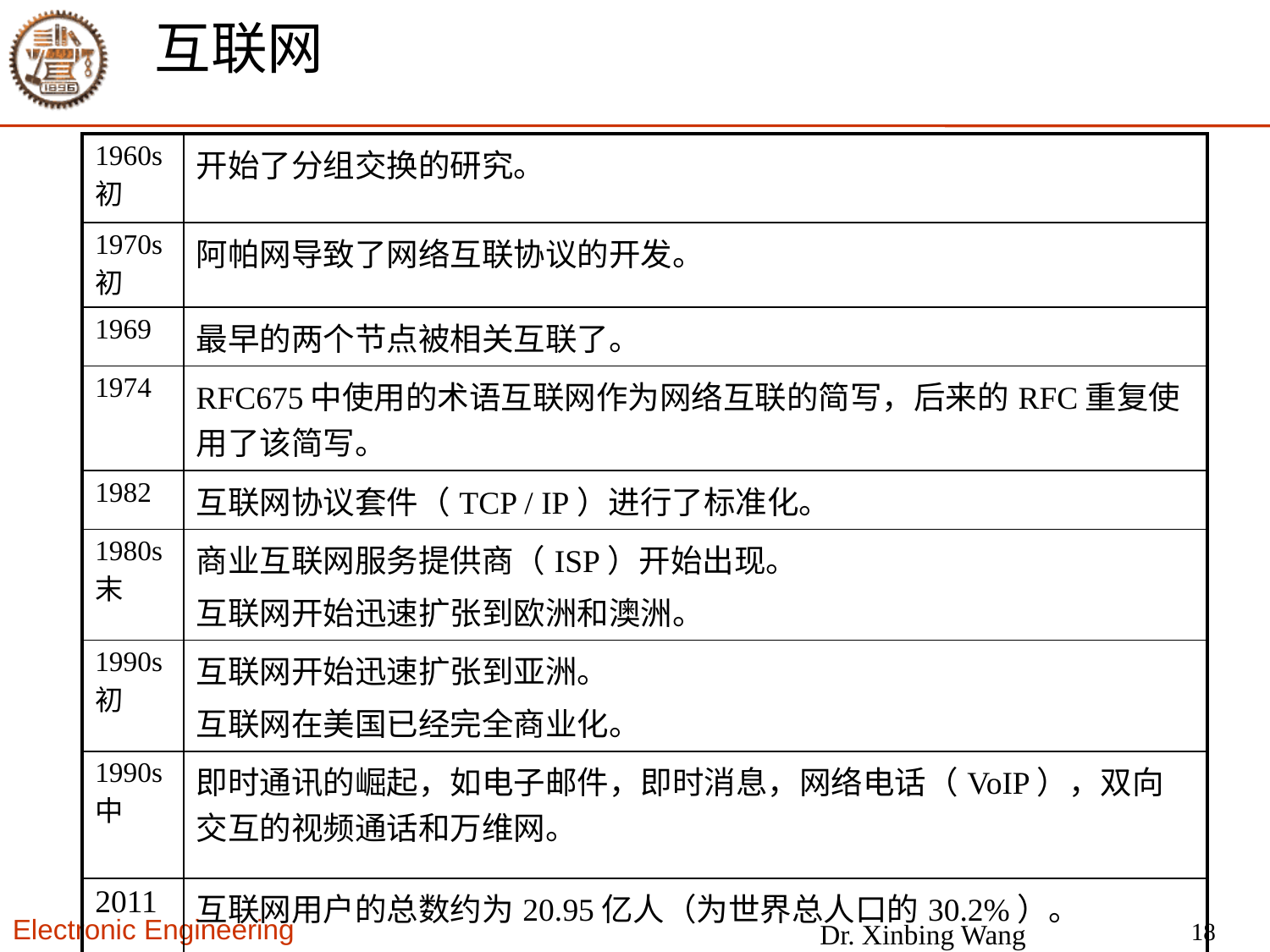

# 互联网
| 1960s初 | 开始了分组交换的研究。 |
| --- | --- |
| 1970s初 | 阿帕网导致了网络互联协议的开发。 |
| 1969 | 最早的两个节点被相关互联了。 |
| 1974 | RFC675中使用的术语互联网作为网络互联的简写，后来的RFC重复使用了该简写。 |
| 1982 | 互联网协议套件（TCP / IP）进行了标准化。 |
| 1980s末 | 商业互联网服务提供商（ISP）开始出现。 互联网开始迅速扩张到欧洲和澳洲。 |
| 1990s初 | 互联网开始迅速扩张到亚洲。 互联网在美国已经完全商业化。 |
| 1990s中 | 即时通讯的崛起，如电子邮件，即时消息，网络电话（VoIP），双向交互的视频通话和万维网。 |
| 2011 | 互联网用户的总数约为20.95亿人（为世界总人口的30.2%）。 |
18
Dr. Xinbing Wang